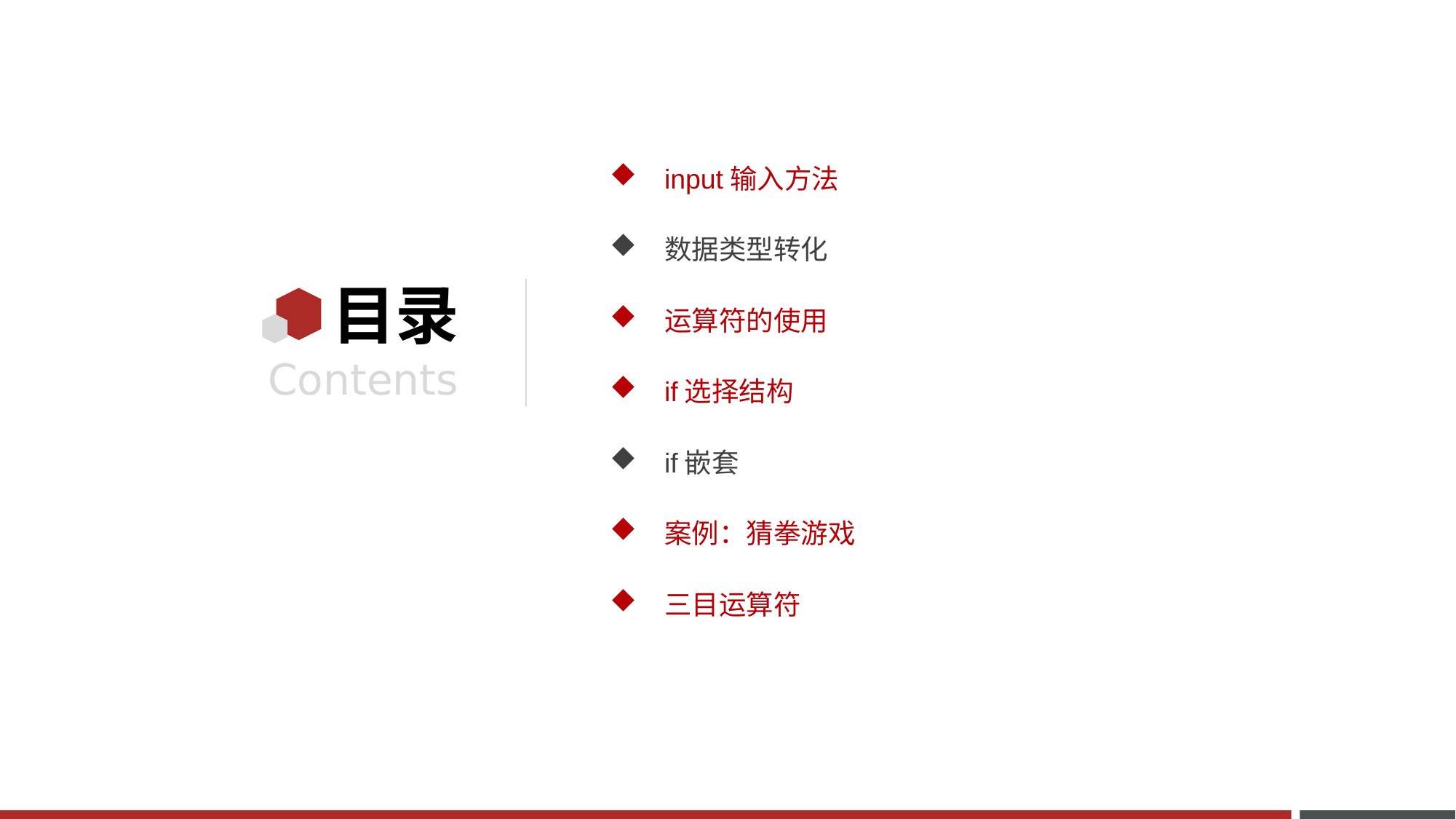

input输入方法
数据类型转化
运算符的使用
if选择结构
if嵌套
案例：猜拳游戏
三目运算符